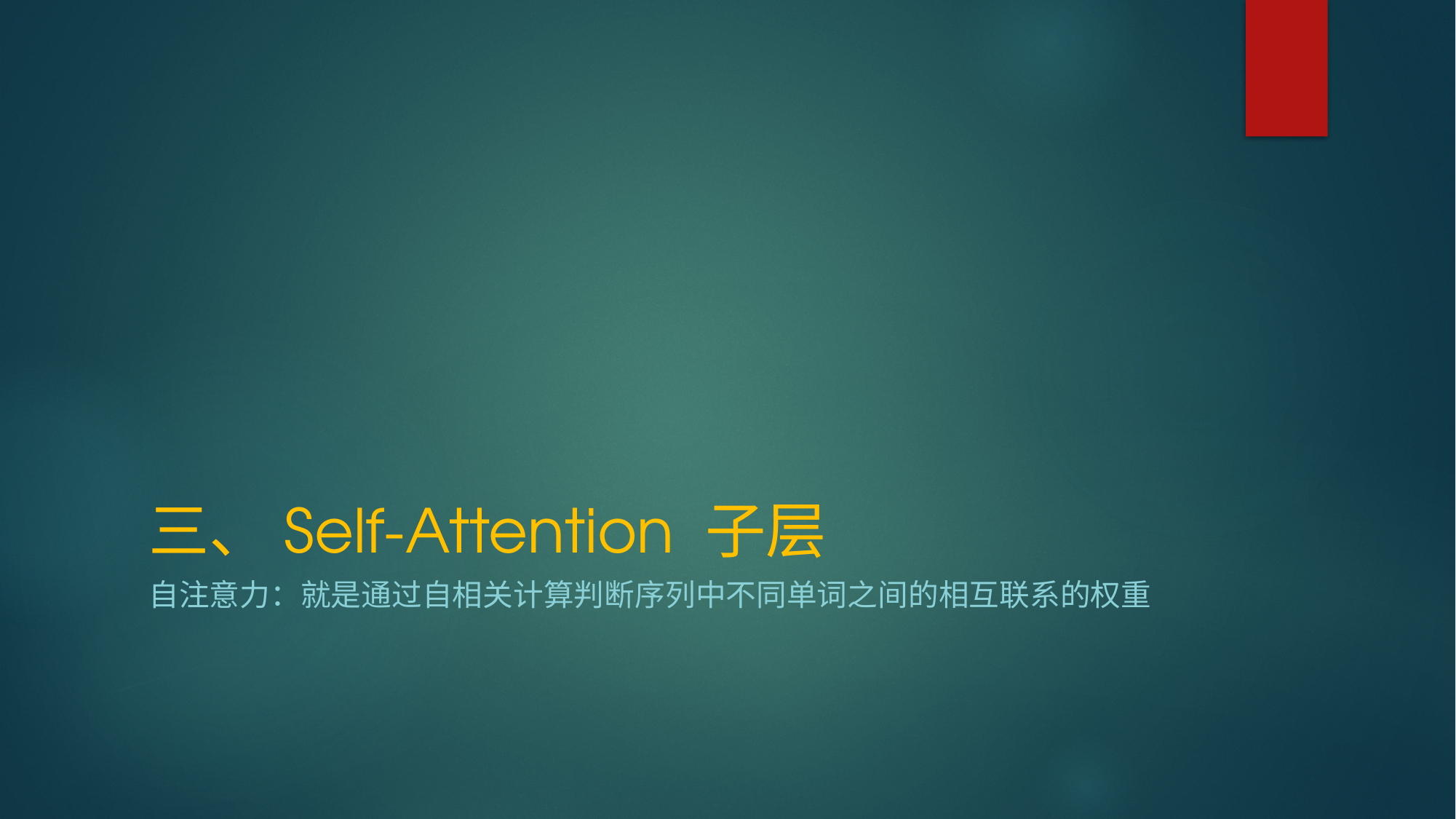

# 三、Self-Attention 子层
自注意力：就是通过自相关计算判断序列中不同单词之间的相互联系的权重